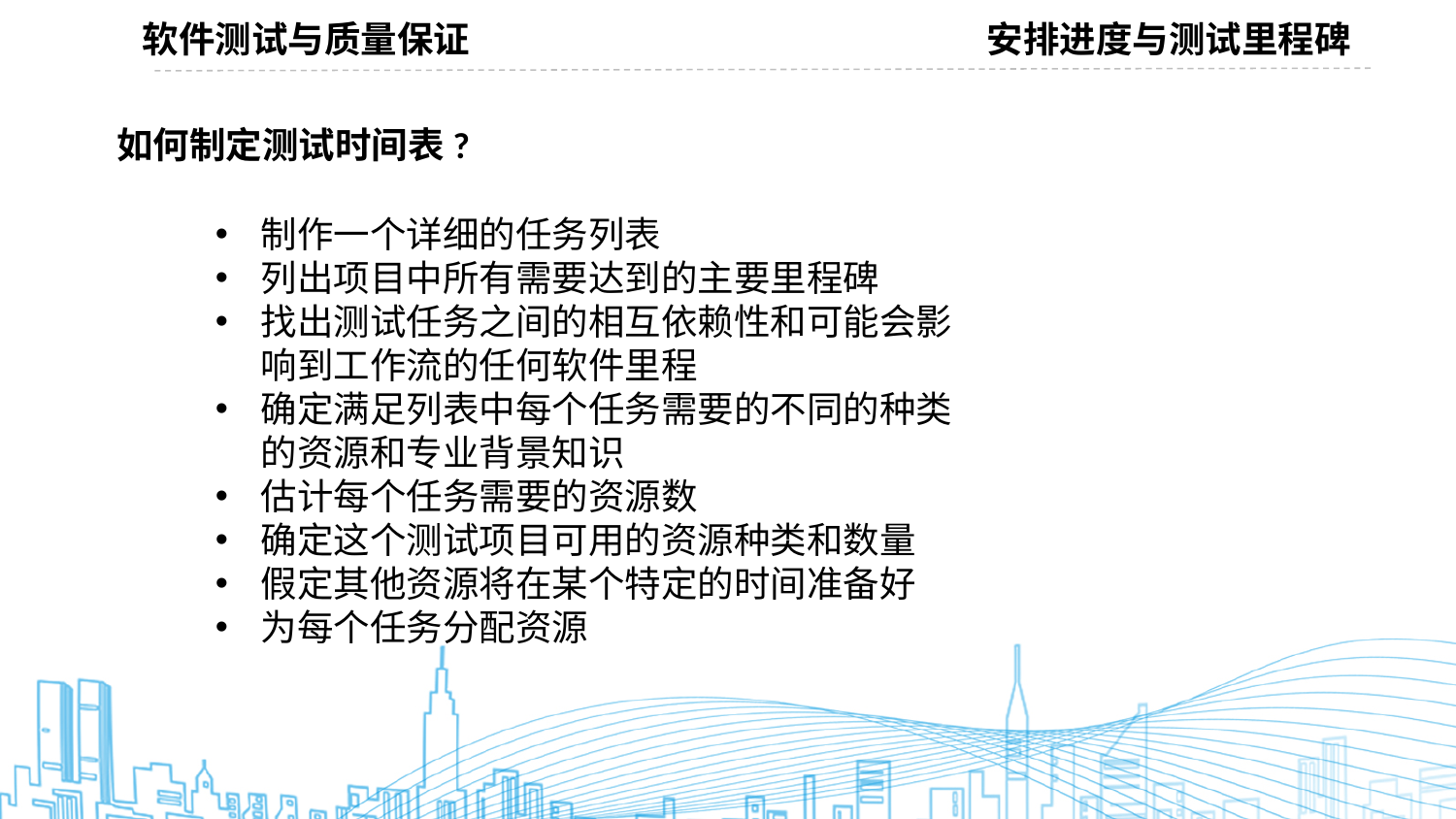

软件测试与质量保证
安排进度与测试里程碑
如何制定测试时间表?
制作一个详细的任务列表
列出项目中所有需要达到的主要里程碑
找出测试任务之间的相互依赖性和可能会影响到工作流的任何软件里程
确定满足列表中每个任务需要的不同的种类的资源和专业背景知识
估计每个任务需要的资源数
确定这个测试项目可用的资源种类和数量
假定其他资源将在某个特定的时间准备好
为每个任务分配资源